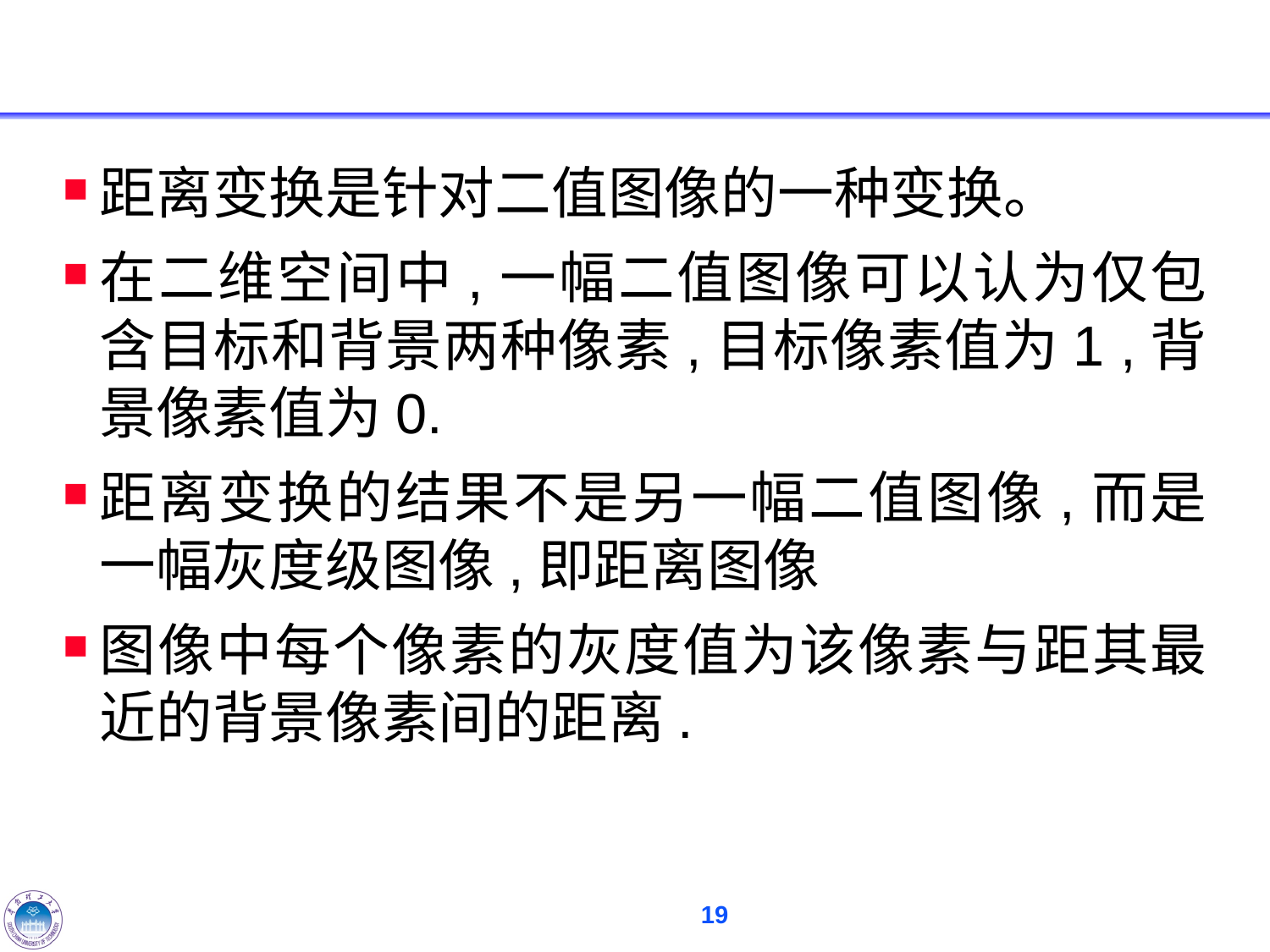

#
距离变换是针对二值图像的一种变换。
在二维空间中,一幅二值图像可以认为仅包含目标和背景两种像素,目标像素值为1 ,背景像素值为0.
距离变换的结果不是另一幅二值图像,而是一幅灰度级图像,即距离图像
图像中每个像素的灰度值为该像素与距其最近的背景像素间的距离.